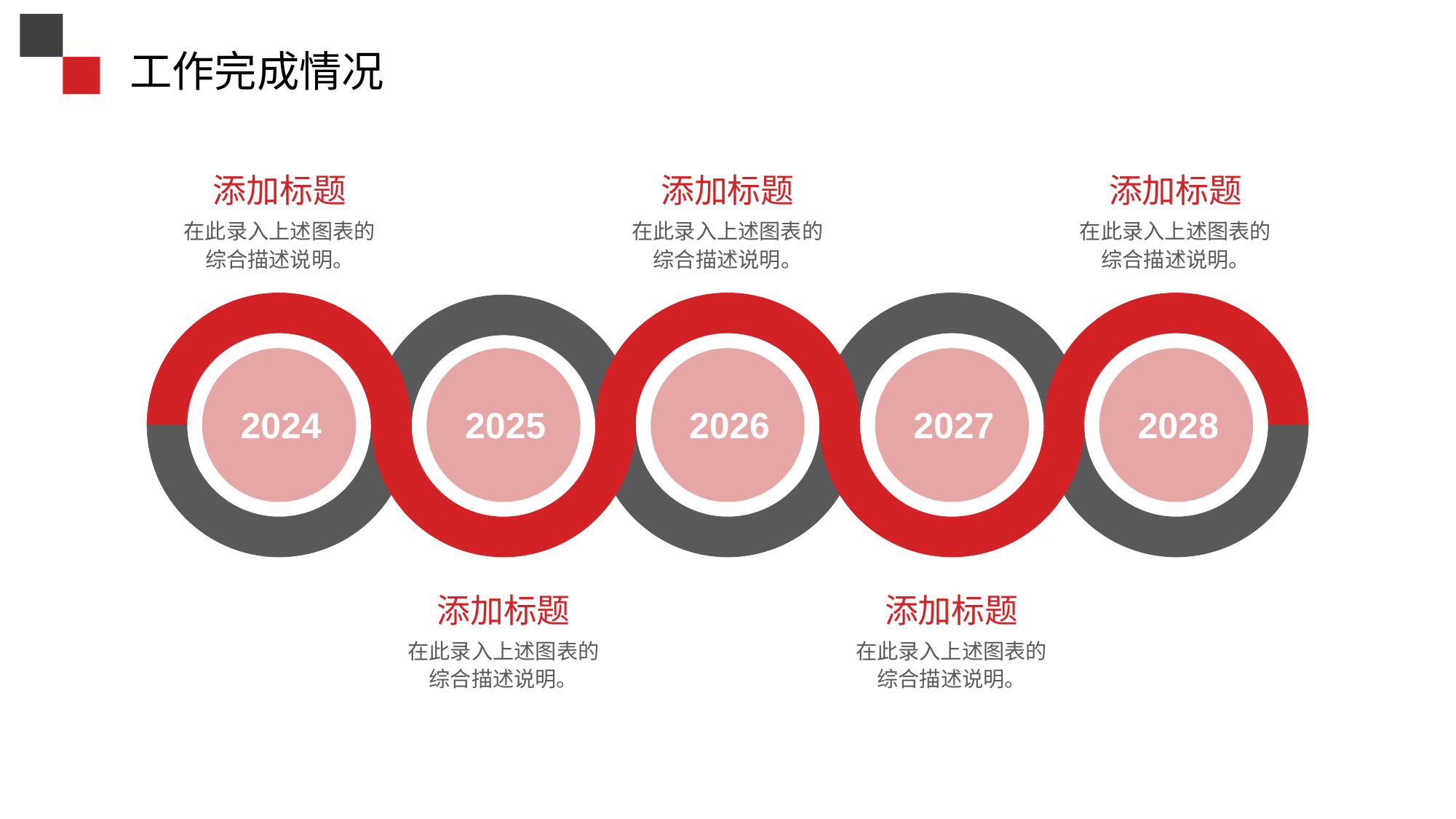

# 工作完成情况
添加标题
添加标题
添加标题
在此录入上述图表的综合描述说明。
在此录入上述图表的综合描述说明。
在此录入上述图表的综合描述说明。

2024
2025
2026
2027
2028
添加标题
添加标题
在此录入上述图表的综合描述说明。
在此录入上述图表的综合描述说明。